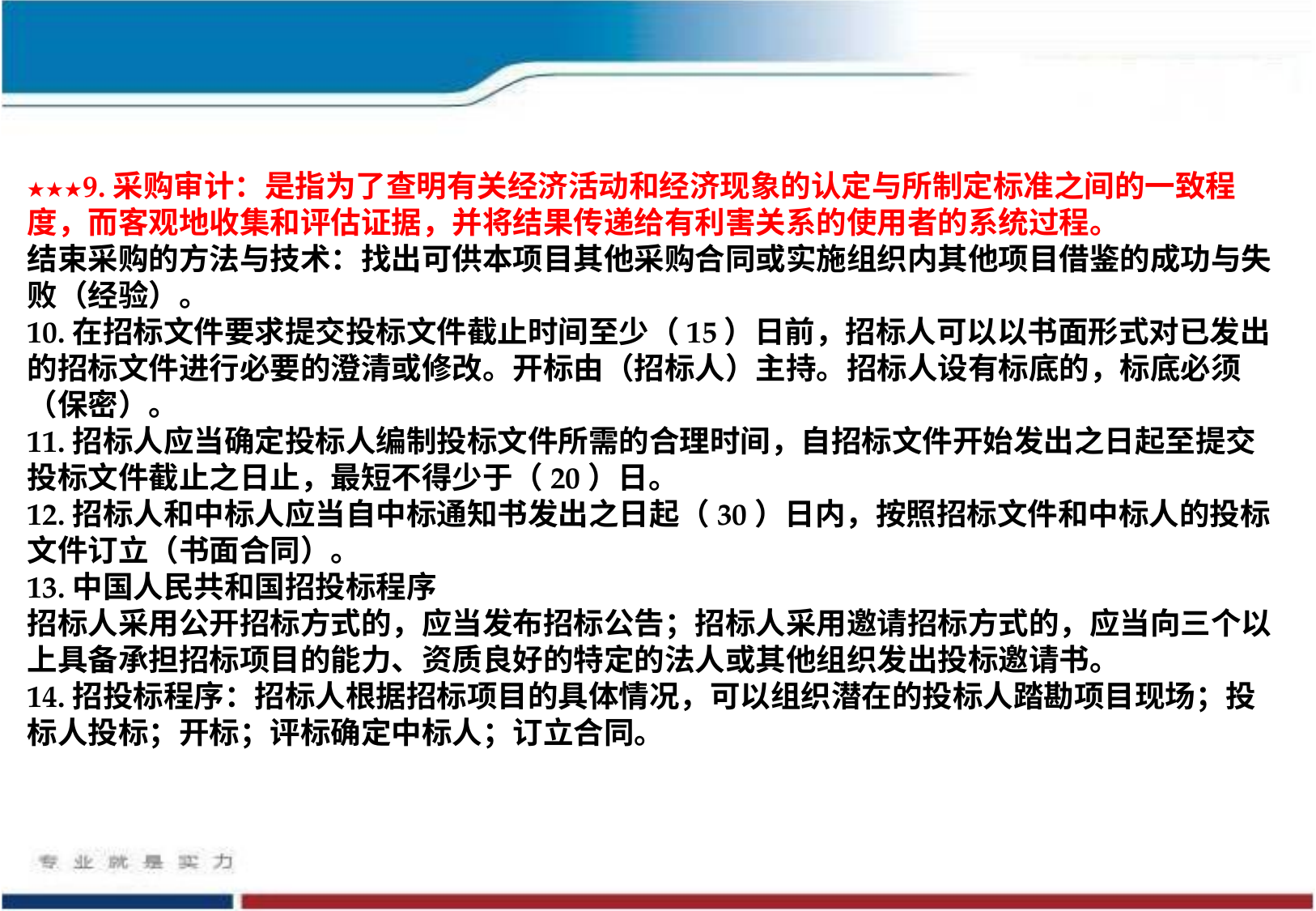

★★★9.采购审计：是指为了查明有关经济活动和经济现象的认定与所制定标准之间的一致程度，而客观地收集和评估证据，并将结果传递给有利害关系的使用者的系统过程。
结束采购的方法与技术：找出可供本项目其他采购合同或实施组织内其他项目借鉴的成功与失败（经验）。
10.在招标文件要求提交投标文件截止时间至少（15）日前，招标人可以以书面形式对已发出的招标文件进行必要的澄清或修改。开标由（招标人）主持。招标人设有标底的，标底必须（保密）。
11.招标人应当确定投标人编制投标文件所需的合理时间，自招标文件开始发出之日起至提交投标文件截止之日止，最短不得少于（20）日。
12.招标人和中标人应当自中标通知书发出之日起（30）日内，按照招标文件和中标人的投标文件订立（书面合同）。
13.中国人民共和国招投标程序
招标人采用公开招标方式的，应当发布招标公告；招标人采用邀请招标方式的，应当向三个以上具备承担招标项目的能力、资质良好的特定的法人或其他组织发出投标邀请书。
14.招投标程序：招标人根据招标项目的具体情况，可以组织潜在的投标人踏勘项目现场；投标人投标；开标；评标确定中标人；订立合同。